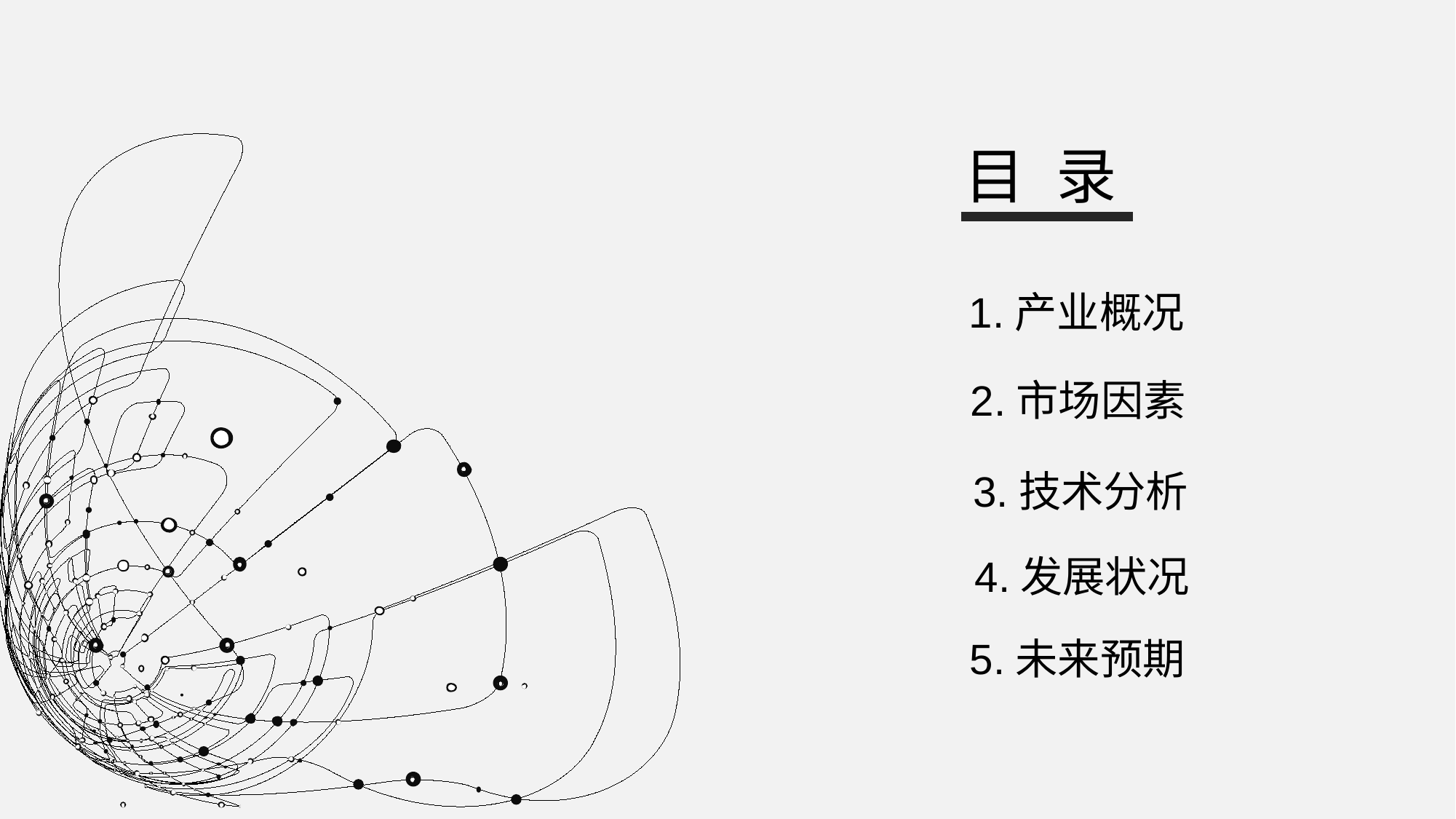

目 录

1.产业概况
2.市场因素
3.技术分析
4.发展状况
5.未来预期